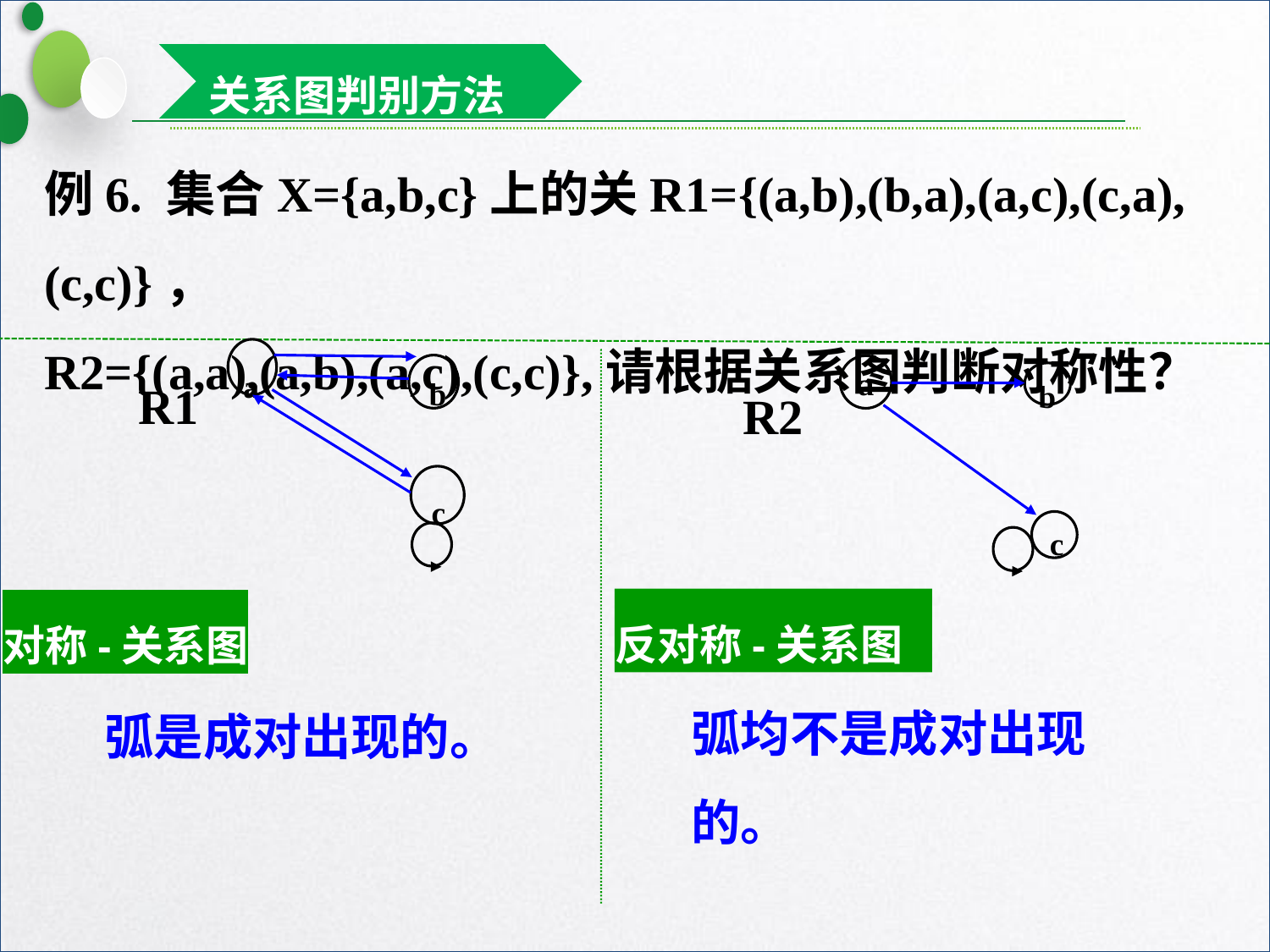

关系图判别方法
例6. 集合X={a,b,c}上的关R1={(a,b),(b,a),(a,c),(c,a),(c,c)}，
R2={(a,a),(a,b),(a,c),(c,c)},请根据关系图判断对称性？
R1

a
b

c

a
R2
b

c

反对称-关系图
对称-关系图
弧均不是成对出现的。
弧是成对出现的。